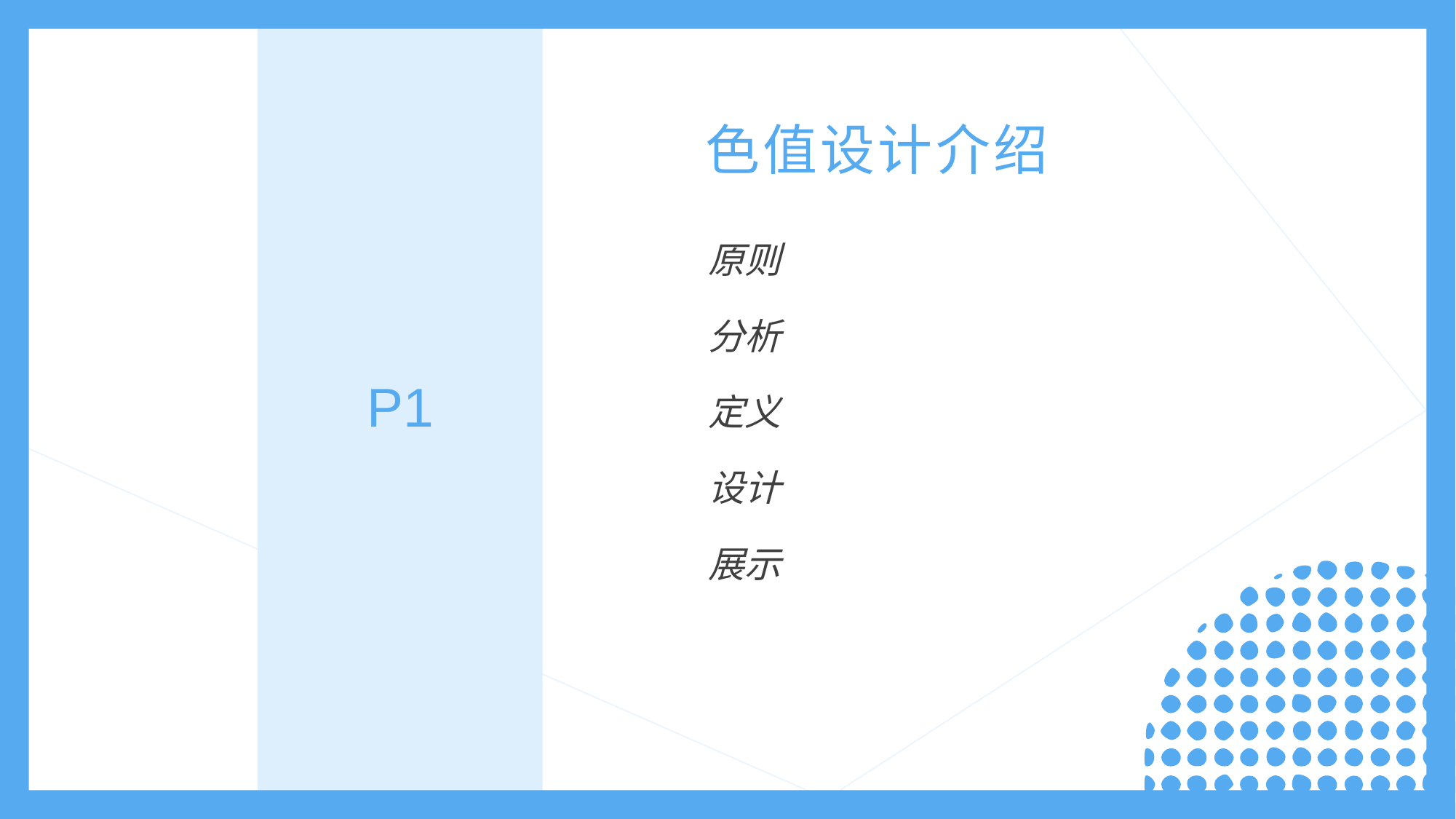

色值设计介绍
原则
分析
P1
定义
设计
展示